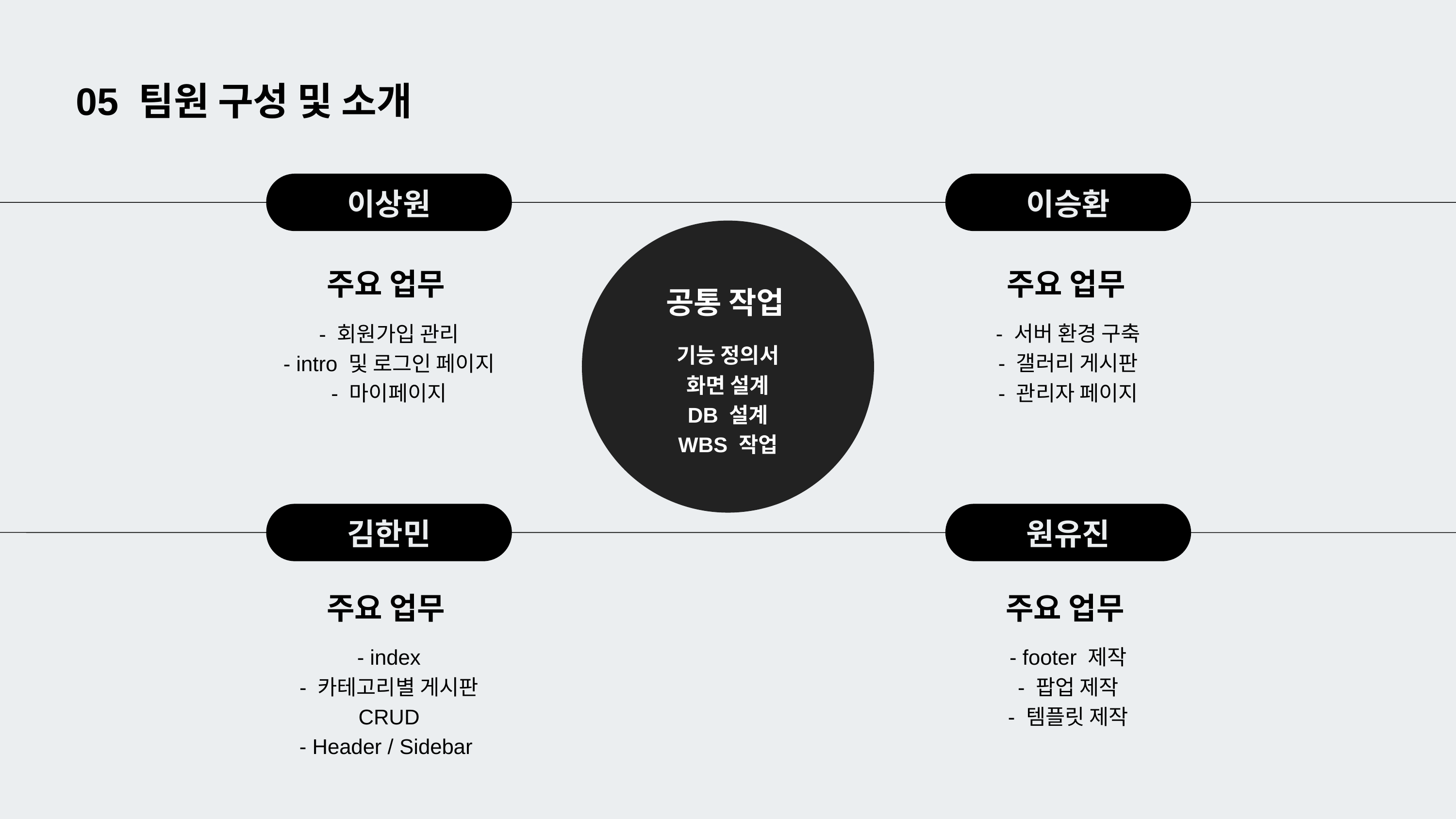

05 팀원 구성 및 소개

이상원
이승환

주요 업무
주요 업무
공통 작업

기능 정의서
화면 설계
DB 설계
WBS 작업
- 서버 환경 구축
- 갤러리 게시판
- 관리자 페이지
- 회원가입 관리
- intro 및 로그인 페이지
- 마이페이지

김한민
원유진

주요 업무
주요 업무
- index
- 카테고리별 게시판 CRUD
- Header / Sidebar
- footer 제작
- 팝업 제작
- 템플릿 제작